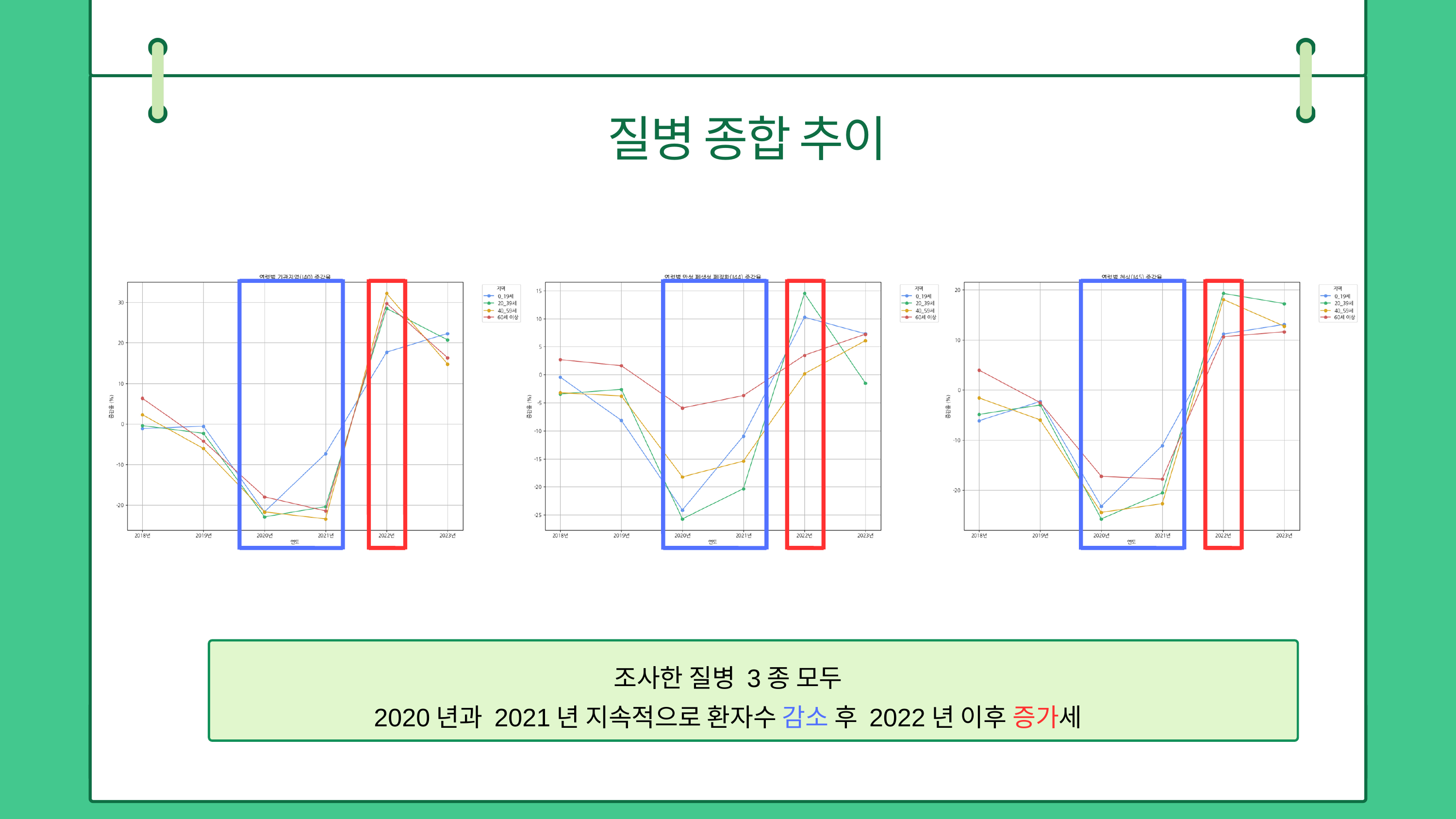

질병 종합 추이
chapter 7

조사한 질병 3종 모두
2020년과 2021년 지속적으로 환자수 감소 후 2022년 이후 증가세